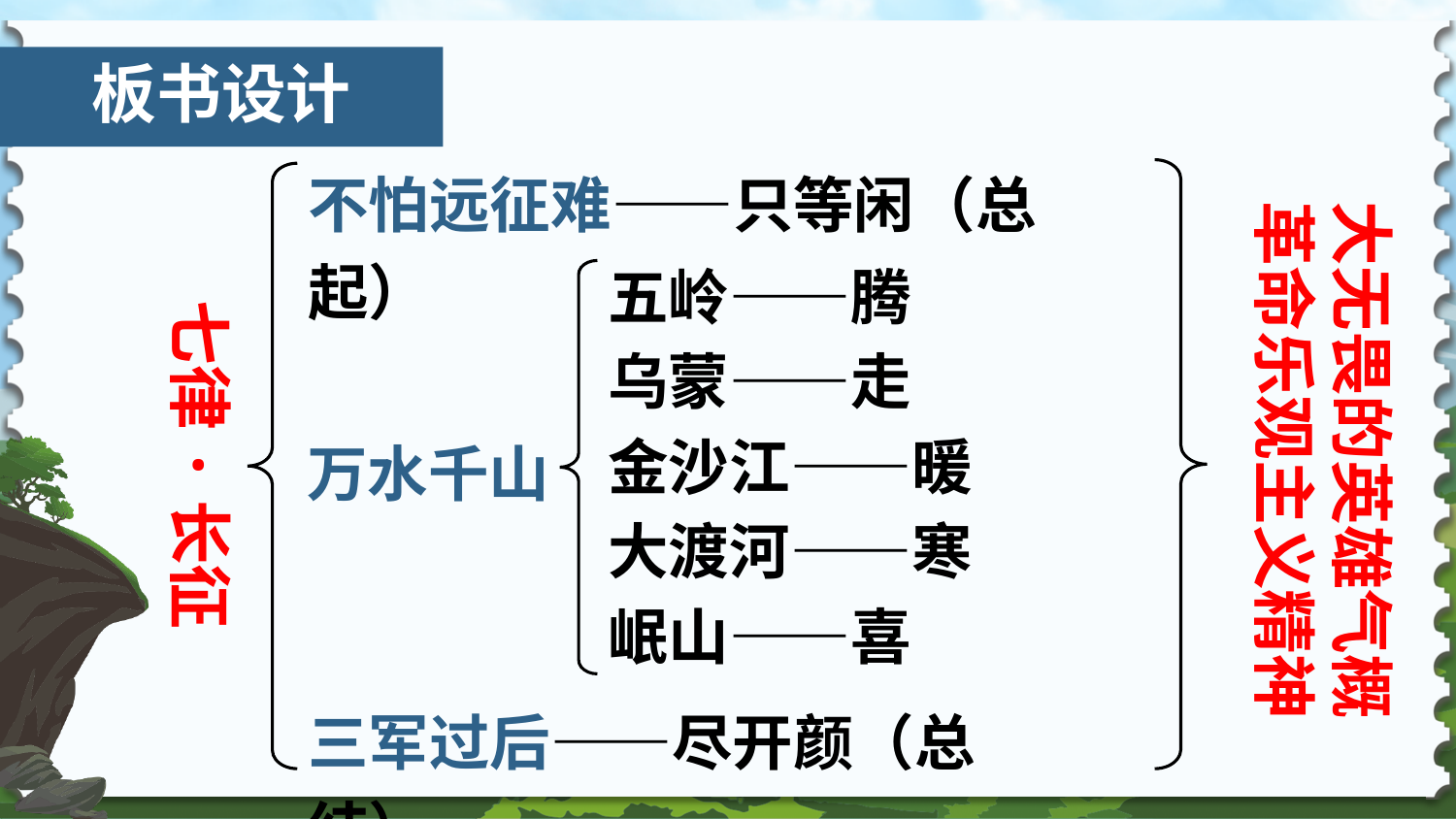

板书设计

不怕远征难——只等闲（总起）
大无畏的英雄气概
革命乐观主义精神

五岭——腾
乌蒙——走
金沙江——暖
大渡河——寒
岷山——喜

七律·长征
万水千山
三军过后——尽开颜（总结）